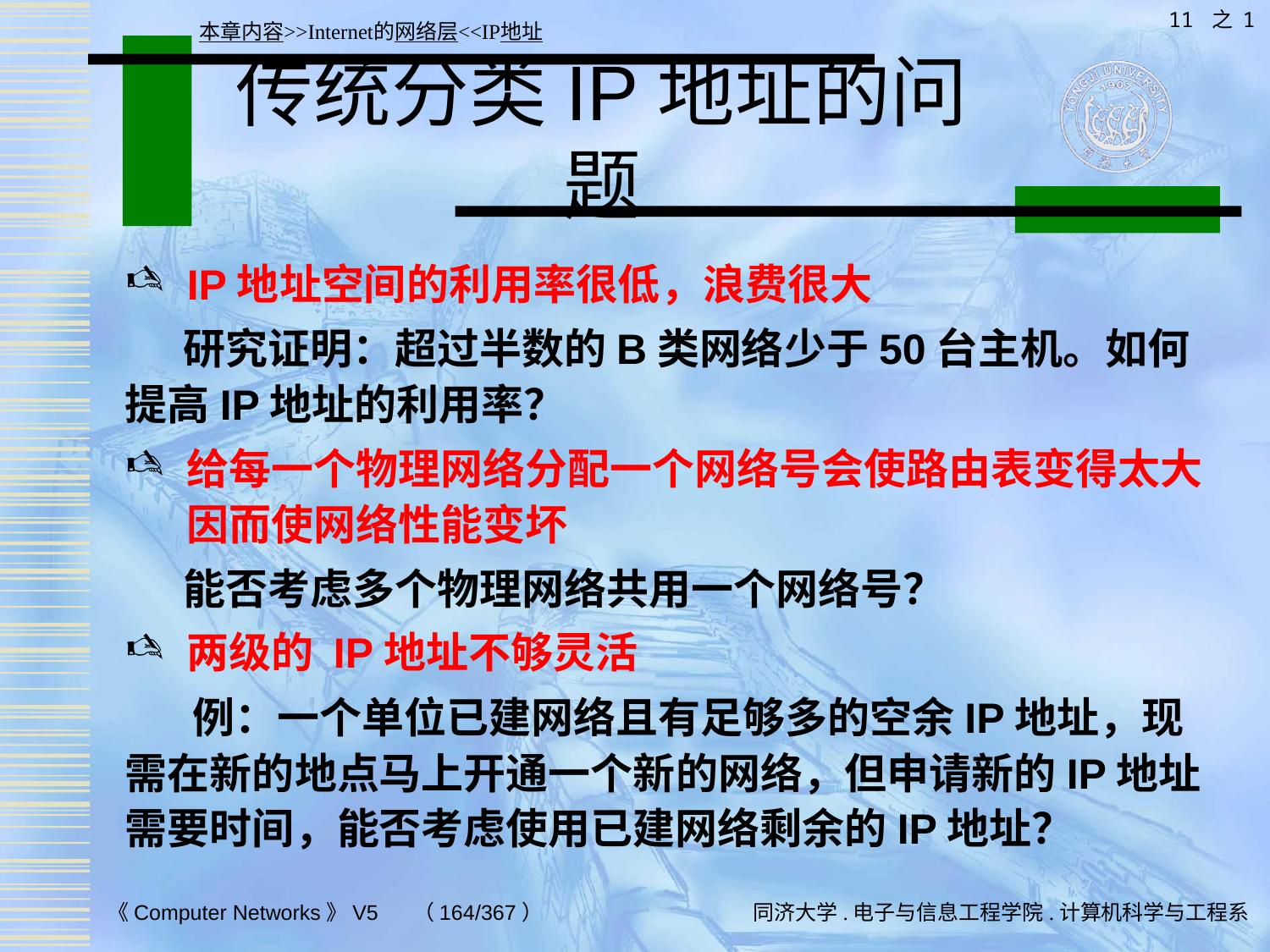

11 之 1
本章内容>>Internet的网络层<<IP地址
# 传统分类IP地址的问题
IP地址空间的利用率很低，浪费很大
     研究证明：超过半数的B类网络少于50台主机。如何提高IP地址的利用率？
给每一个物理网络分配一个网络号会使路由表变得太大因而使网络性能变坏
     能否考虑多个物理网络共用一个网络号？
两级的 IP地址不够灵活
      例：一个单位已建网络且有足够多的空余IP地址，现需在新的地点马上开通一个新的网络，但申请新的IP地址需要时间，能否考虑使用已建网络剩余的IP地址？